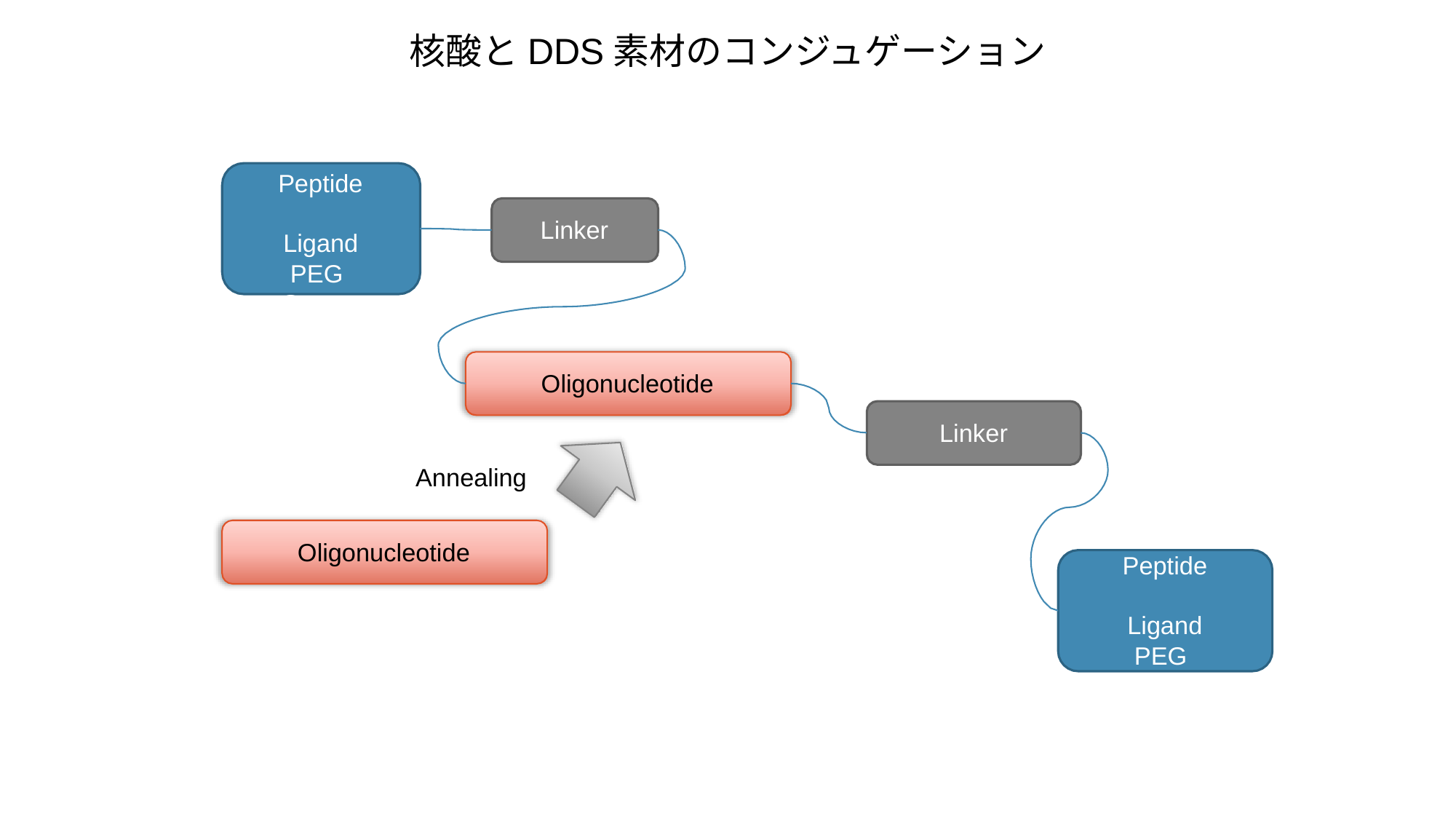

核酸とDDS素材のコンジュゲーション

Peptide  Ligand  PEG
Sugar

Linker

Oligonucleotide

Linker

Annealing
Oligonucleotide
Peptide  Ligand  PEG
Sugar